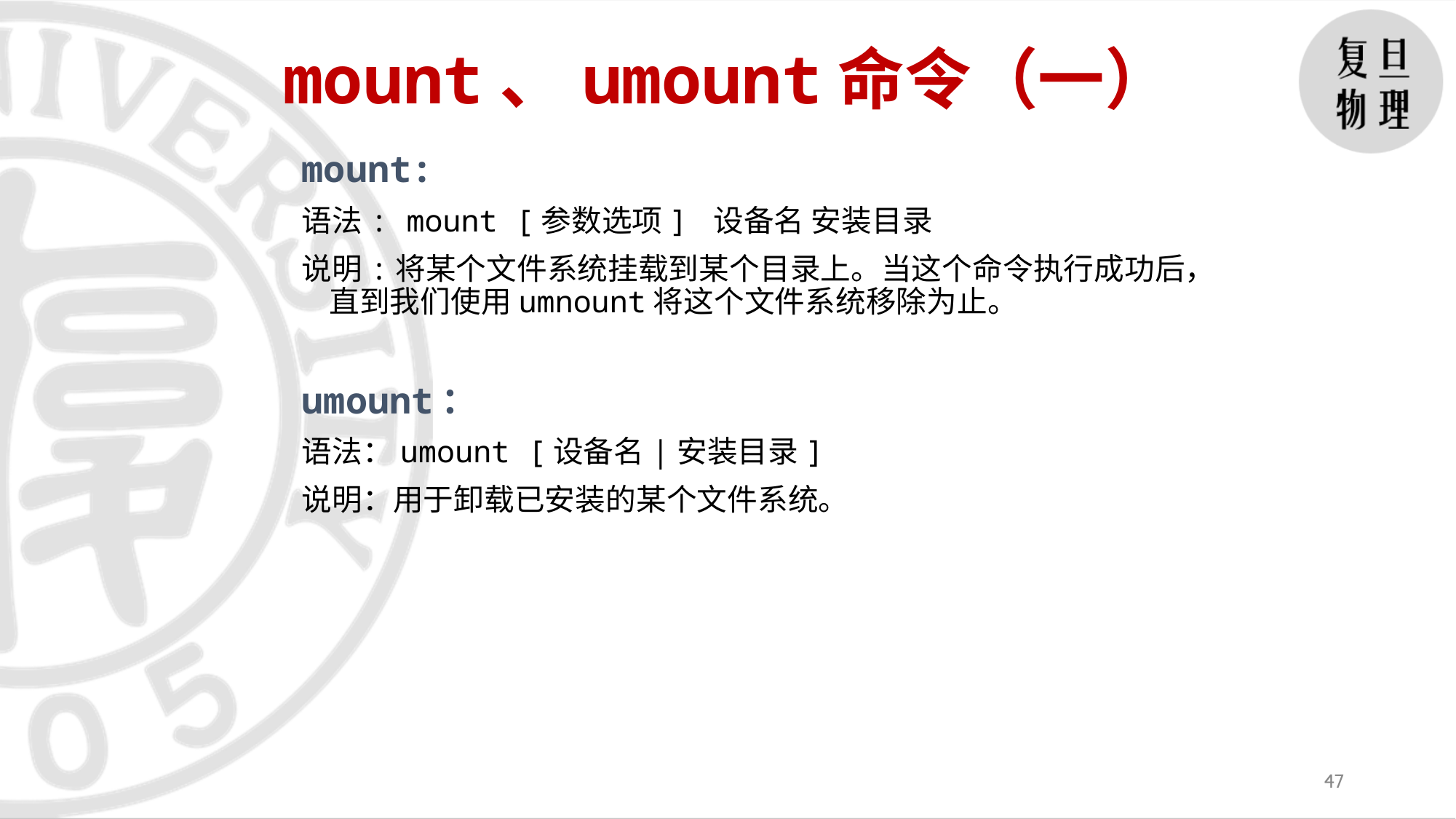

mount、umount命令（一）
mount:
语法: mount [参数选项] 设备名 安装目录
说明:将某个文件系统挂载到某个目录上。当这个命令执行成功后，直到我们使用umnount将这个文件系统移除为止。

umount：
语法：umount [设备名|安装目录]
说明：用于卸载已安装的某个文件系统。
47